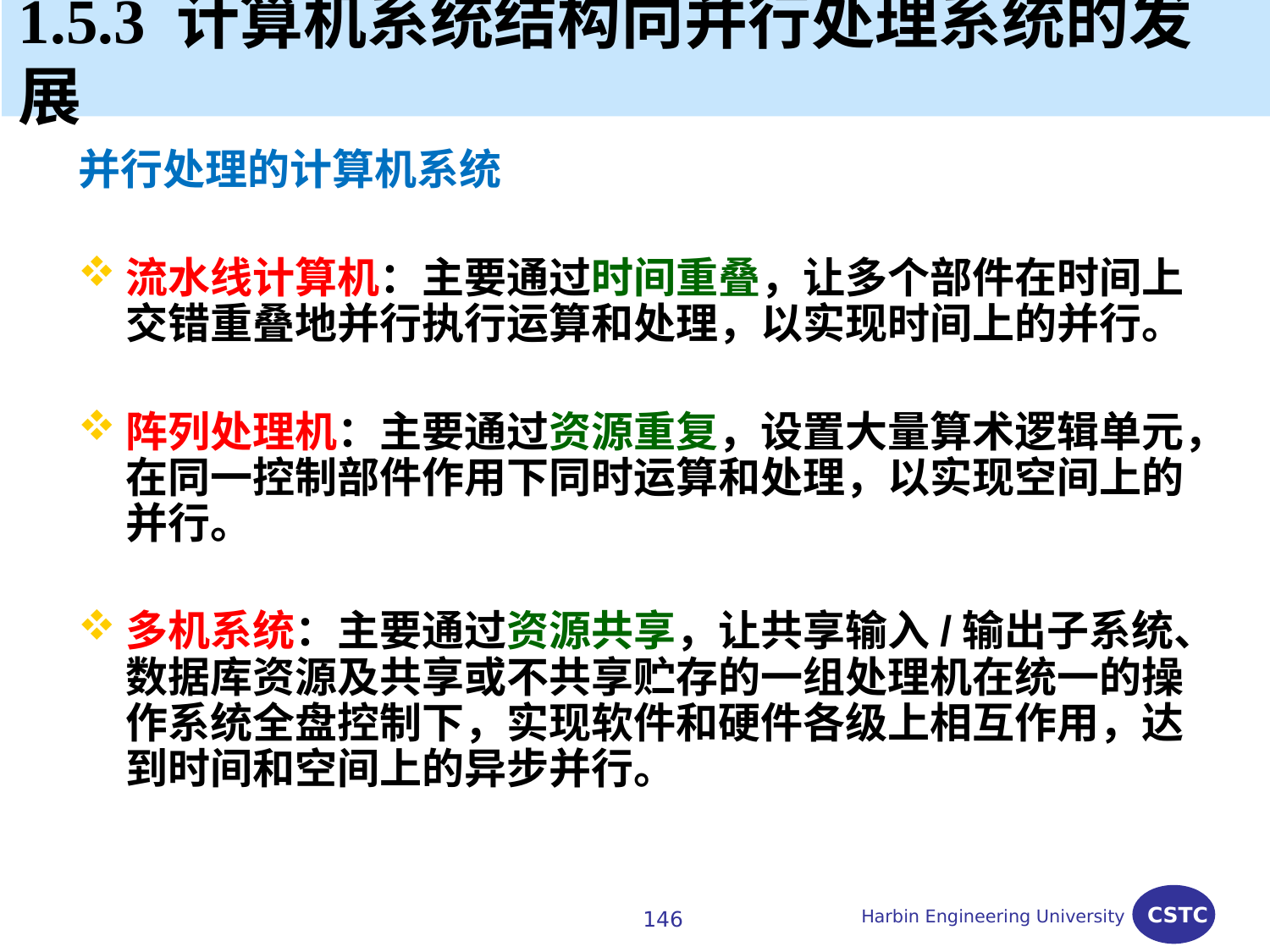

# 1.5.3 计算机系统结构向并行处理系统的发展
并行处理的计算机系统

流水线计算机：主要通过时间重叠，让多个部件在时间上交错重叠地并行执行运算和处理，以实现时间上的并行。

阵列处理机：主要通过资源重复，设置大量算术逻辑单元，在同一控制部件作用下同时运算和处理，以实现空间上的并行。

多机系统：主要通过资源共享，让共享输入/输出子系统、数据库资源及共享或不共享贮存的一组处理机在统一的操作系统全盘控制下，实现软件和硬件各级上相互作用，达到时间和空间上的异步并行。
146
Harbin Engineering University